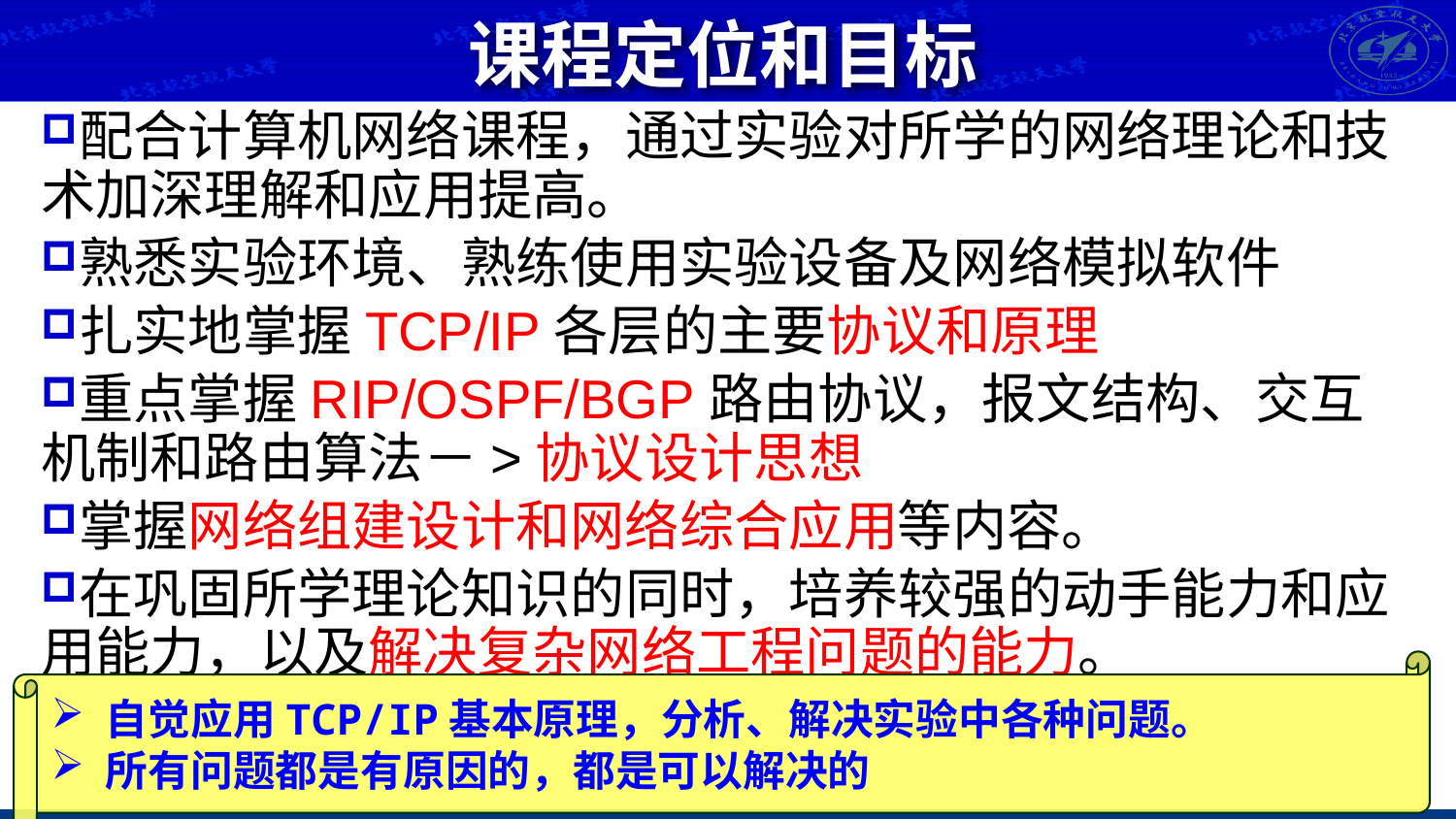

# 课程定位和目标
配合计算机网络课程，通过实验对所学的网络理论和技术加深理解和应用提高。
熟悉实验环境、熟练使用实验设备及网络模拟软件
扎实地掌握TCP/IP各层的主要协议和原理
重点掌握RIP/OSPF/BGP路由协议，报文结构、交互机制和路由算法－>协议设计思想
掌握网络组建设计和网络综合应用等内容。
在巩固所学理论知识的同时，培养较强的动手能力和应用能力，以及解决复杂网络工程问题的能力。
自觉应用TCP/IP基本原理，分析、解决实验中各种问题。
所有问题都是有原因的，都是可以解决的